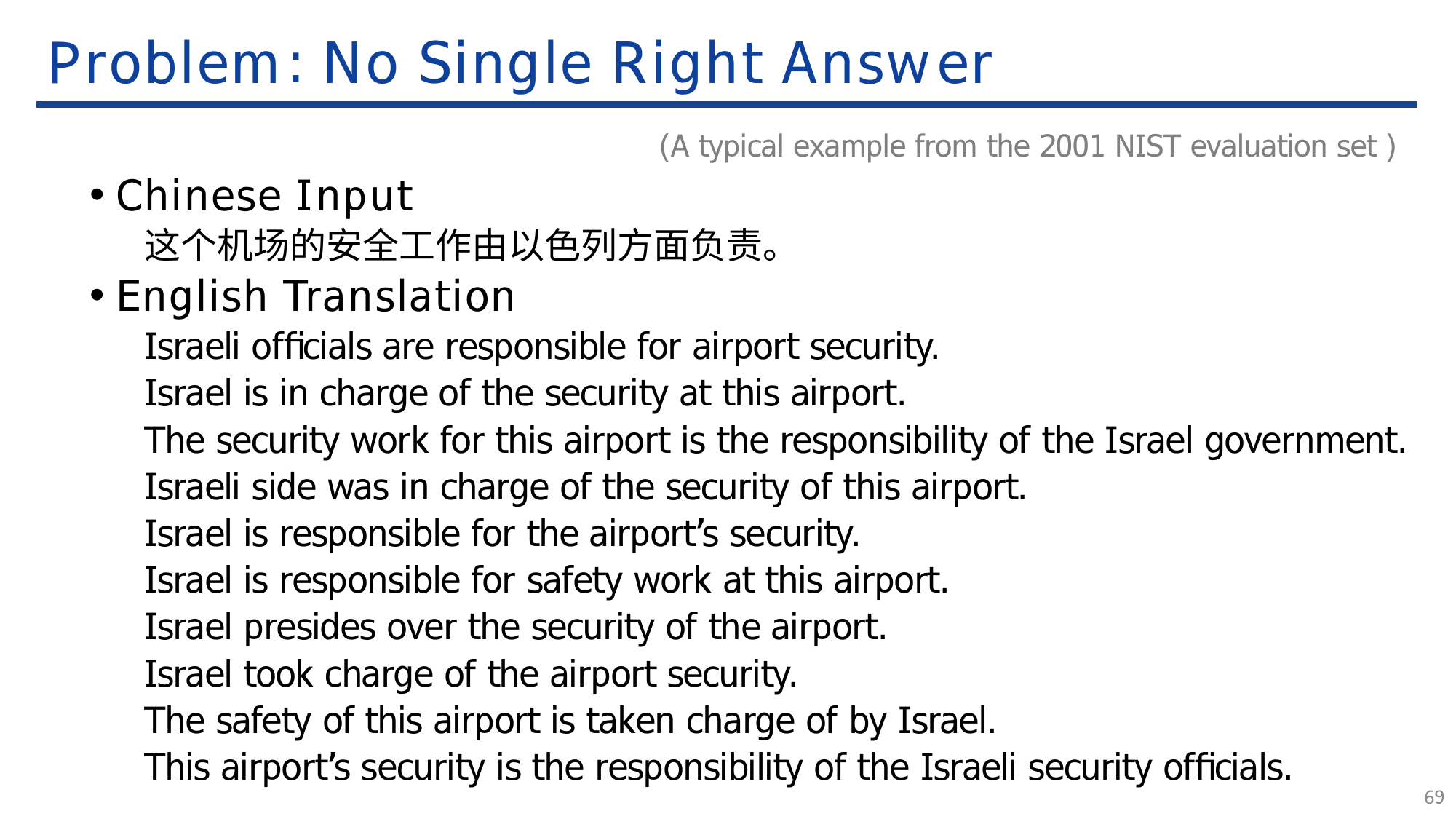

# Problem: No Single Right Answer
(A typical example from the 2001 NIST evaluation set )
Chinese Input
这个机场的安全工作由以色列方面负责。
English Translation
Israeli officials are responsible for airport security.
Israel is in charge of the security at this airport.
The security work for this airport is the responsibility of the Israel government.
Israeli side was in charge of the security of this airport.
Israel is responsible for the airport’s security.
Israel is responsible for safety work at this airport.
Israel presides over the security of the airport.
Israel took charge of the airport security.
The safety of this airport is taken charge of by Israel.
This airport’s security is the responsibility of the Israeli security officials.
69